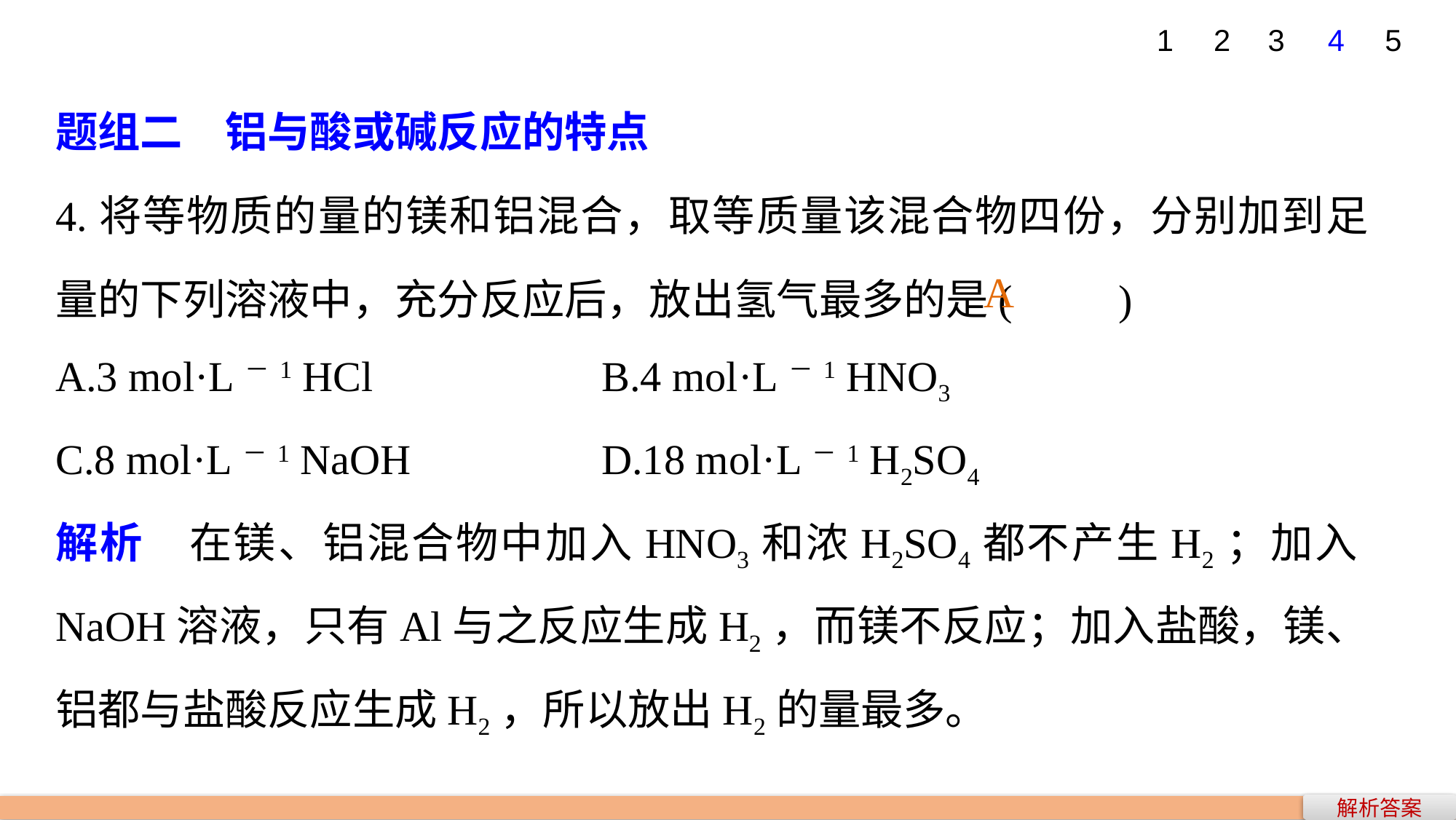

1
2
3
4
5
题组二　铝与酸或碱反应的特点
4.将等物质的量的镁和铝混合，取等质量该混合物四份，分别加到足量的下列溶液中，充分反应后，放出氢气最多的是(　　)
A.3 mol·L－1 HCl  		B.4 mol·L－1 HNO3
C.8 mol·L－1 NaOH  		D.18 mol·L－1 H2SO4
解析　在镁、铝混合物中加入HNO3和浓H2SO4都不产生H2；加入NaOH溶液，只有Al与之反应生成H2，而镁不反应；加入盐酸，镁、铝都与盐酸反应生成H2，所以放出H2的量最多。
A
解析答案